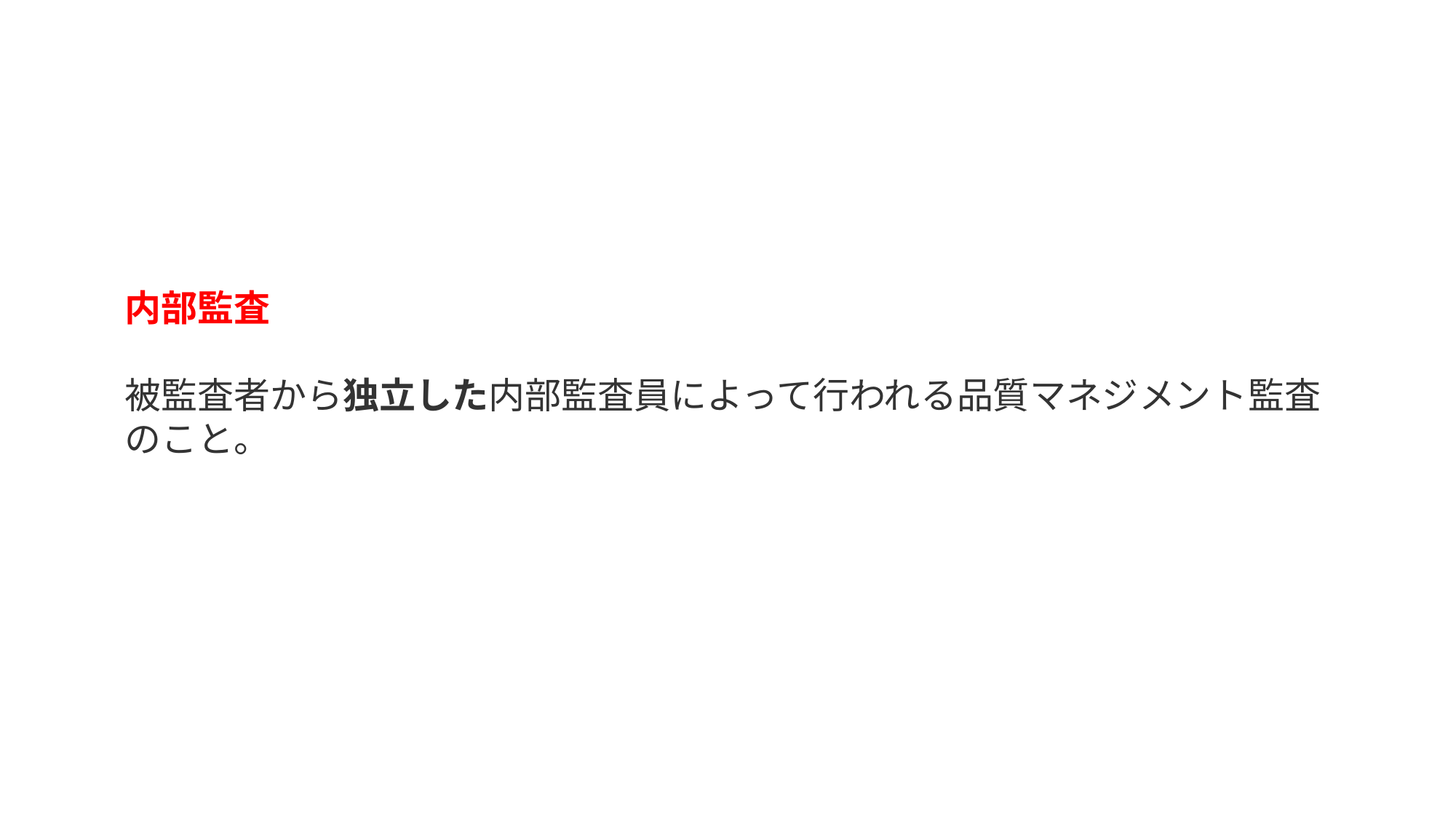

内部監査

被監査者から独立した内部監査員によって行われる品質マネジメント監査のこと。